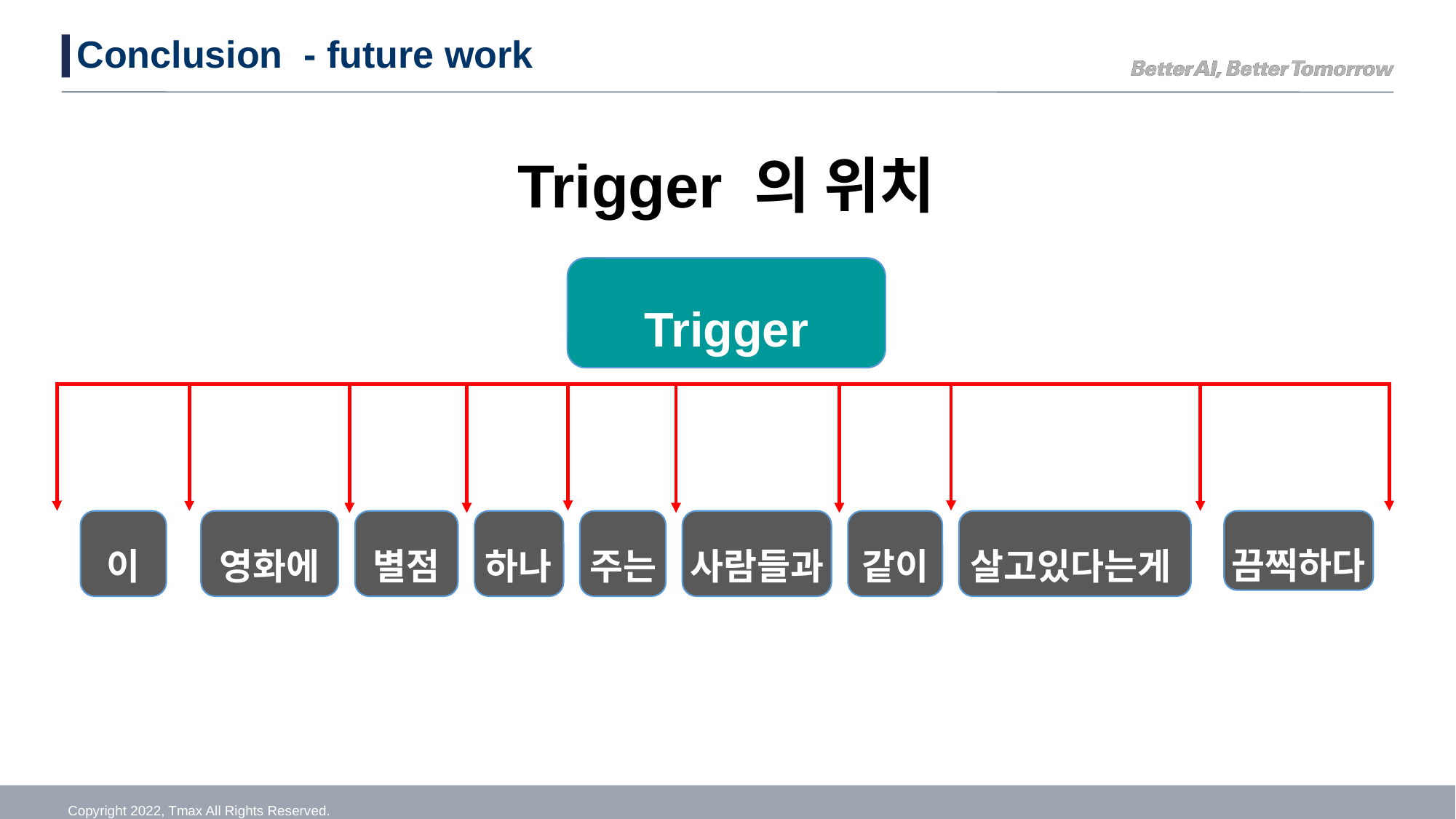

# Conclusion  - future work
Trigger 의 위치

Trigger

이

영화에

별점

하나

주는

사람들과

같이

살고있다는게

끔찍하다
32